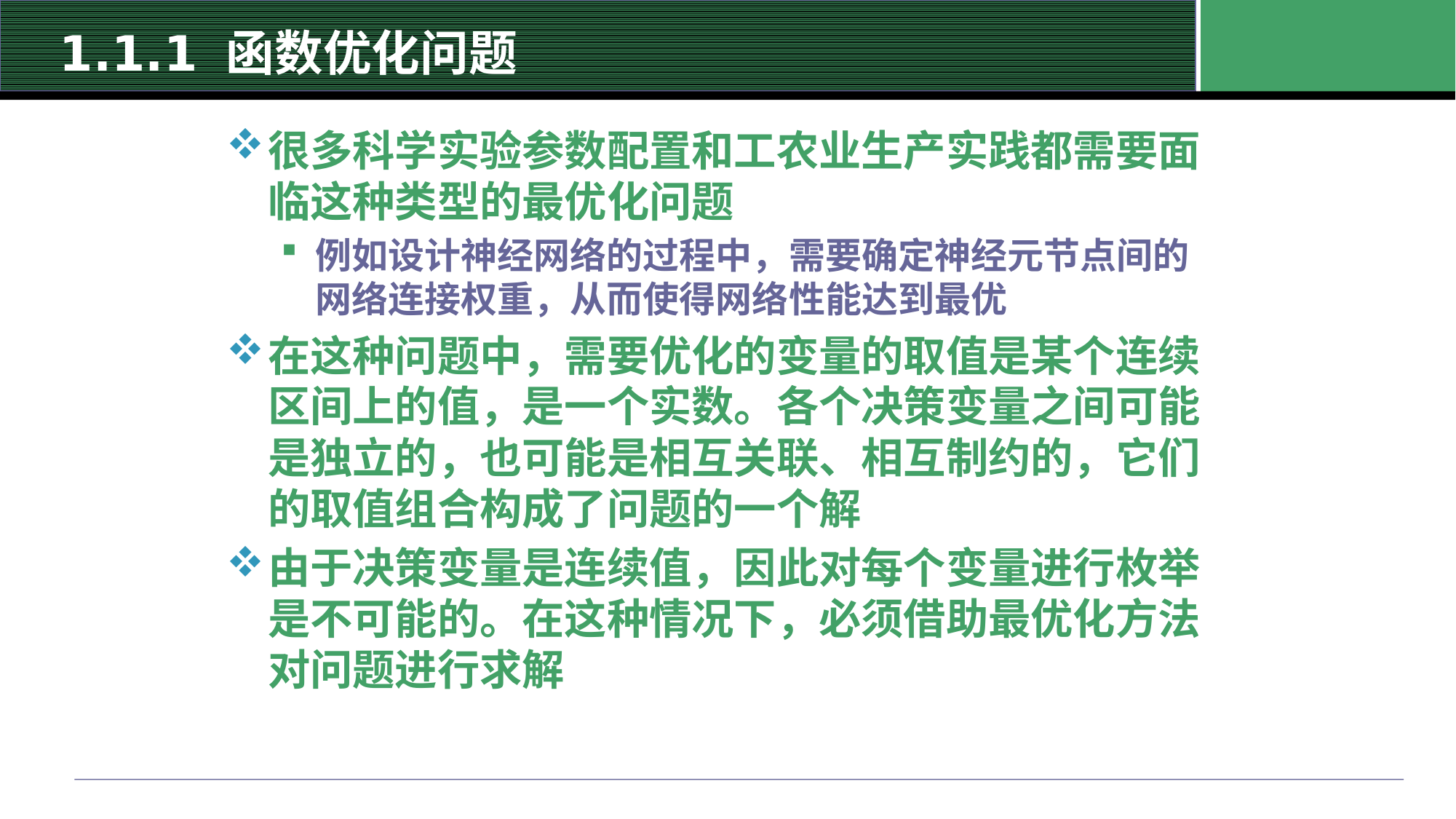

# 1.1.1 函数优化问题
很多科学实验参数配置和工农业生产实践都需要面临这种类型的最优化问题
例如设计神经网络的过程中，需要确定神经元节点间的网络连接权重，从而使得网络性能达到最优
在这种问题中，需要优化的变量的取值是某个连续区间上的值，是一个实数。各个决策变量之间可能是独立的，也可能是相互关联、相互制约的，它们的取值组合构成了问题的一个解
由于决策变量是连续值，因此对每个变量进行枚举是不可能的。在这种情况下，必须借助最优化方法对问题进行求解